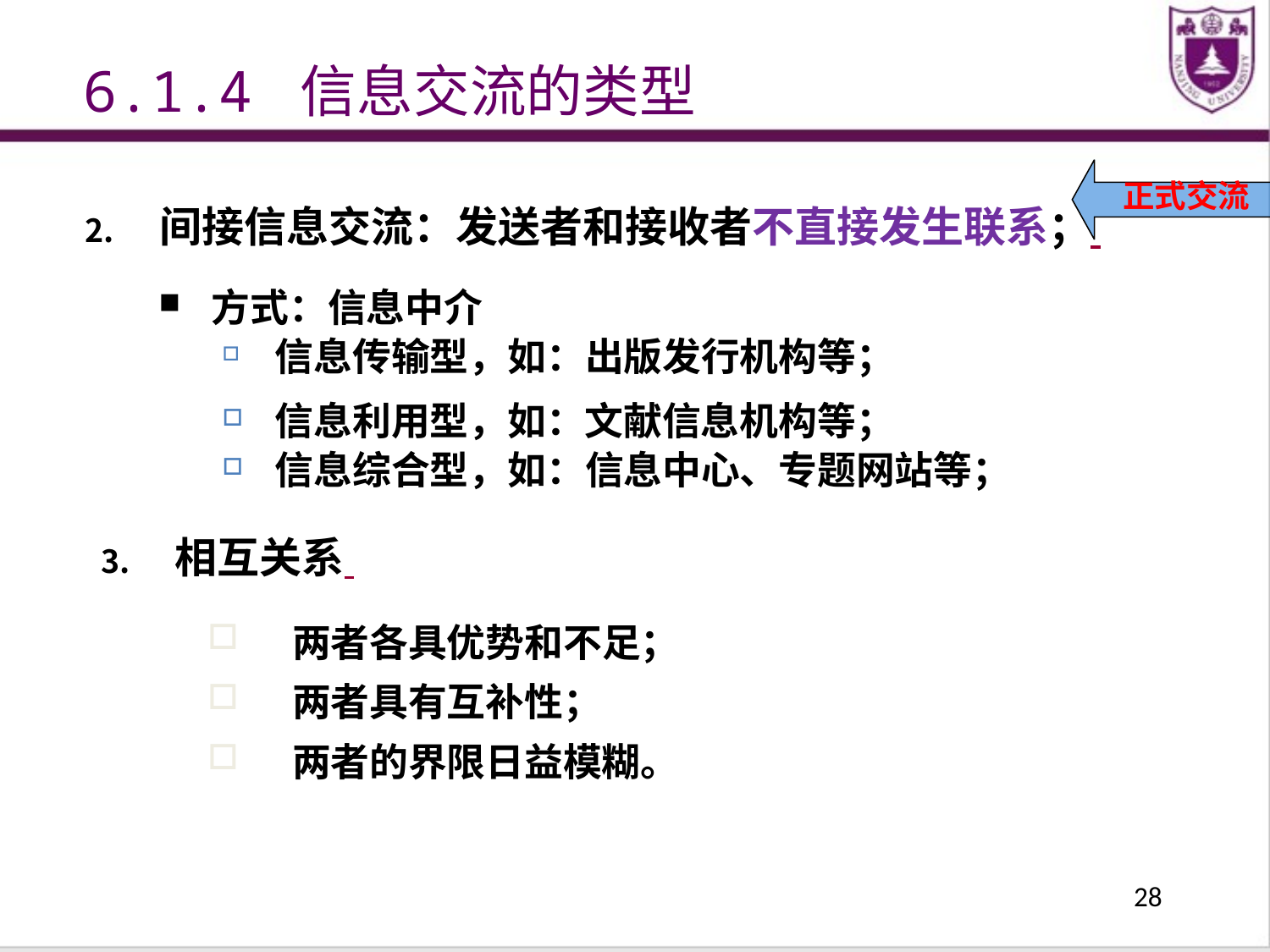

6.1.4 信息交流的类型

   正式交流
间接信息交流：发送者和接收者不直接发生联系；
方式：信息中介
信息传输型，如：出版发行机构等；
信息利用型，如：文献信息机构等；
信息综合型，如：信息中心、专题网站等；
相互关系
两者各具优势和不足；
两者具有互补性；
两者的界限日益模糊。
28